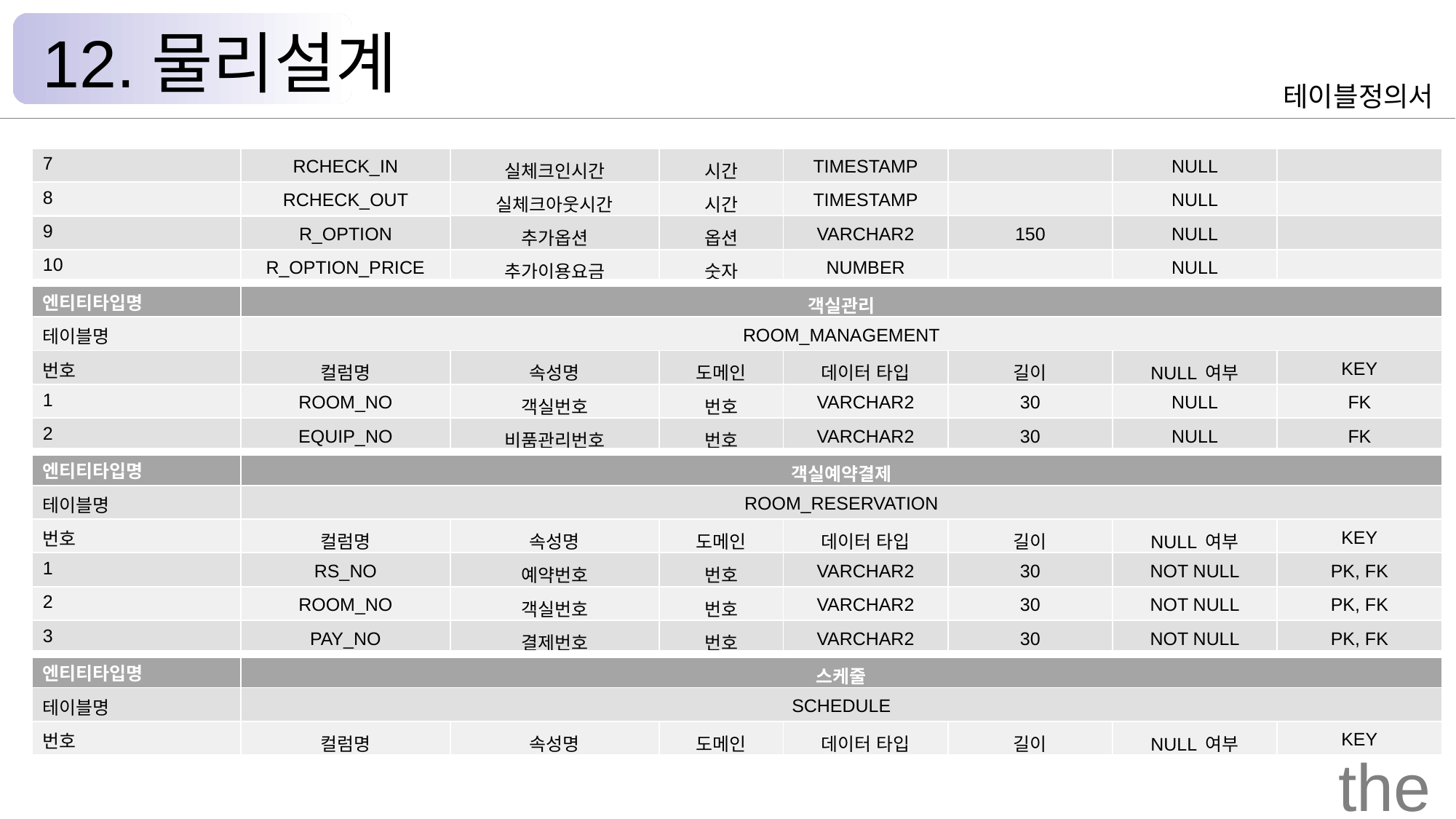

12.물리설계

테이블정의서
| 7 | RCHECK\_IN | 실체크인시간 | 시간 | TIMESTAMP |  | NULL |  |
| --- | --- | --- | --- | --- | --- | --- | --- |
| 8 | RCHECK\_OUT | 실체크아웃시간 | 시간 | TIMESTAMP |  | NULL |  |
| 9 | R\_OPTION | 추가옵션 | 옵션 | VARCHAR2 | 150 | NULL |  |
| 10 | R\_OPTION\_PRICE | 추가이용요금 | 숫자 | NUMBER |  | NULL |  |
| 엔티티타입명 | 객실관리 |  |  |  |  |  |  |
| 테이블명 | ROOM\_MANAGEMENT |  |  |  |  |  |  |
| 번호 | 컬럼명 | 속성명 | 도메인 | 데이터 타입 | 길이 | NULL 여부 | KEY |
| 1 | ROOM\_NO | 객실번호 | 번호 | VARCHAR2 | 30 | NULL | FK |
| 2 | EQUIP\_NO | 비품관리번호 | 번호 | VARCHAR2 | 30 | NULL | FK |
| 엔티티타입명 | 객실예약결제 |  |  |  |  |  |  |
| 테이블명 | ROOM\_RESERVATION |  |  |  |  |  |  |
| 번호 | 컬럼명 | 속성명 | 도메인 | 데이터 타입 | 길이 | NULL 여부 | KEY |
| 1 | RS\_NO | 예약번호 | 번호 | VARCHAR2 | 30 | NOT NULL | PK, FK |
| 2 | ROOM\_NO | 객실번호 | 번호 | VARCHAR2 | 30 | NOT NULL | PK, FK |
| 3 | PAY\_NO | 결제번호 | 번호 | VARCHAR2 | 30 | NOT NULL | PK, FK |
| 엔티티타입명 | 스케줄 |  |  |  |  |  |  |
| 테이블명 | SCHEDULE |  |  |  |  |  |  |
| 번호 | 컬럼명 | 속성명 | 도메인 | 데이터 타입 | 길이 | NULL 여부 | KEY |
the Palace